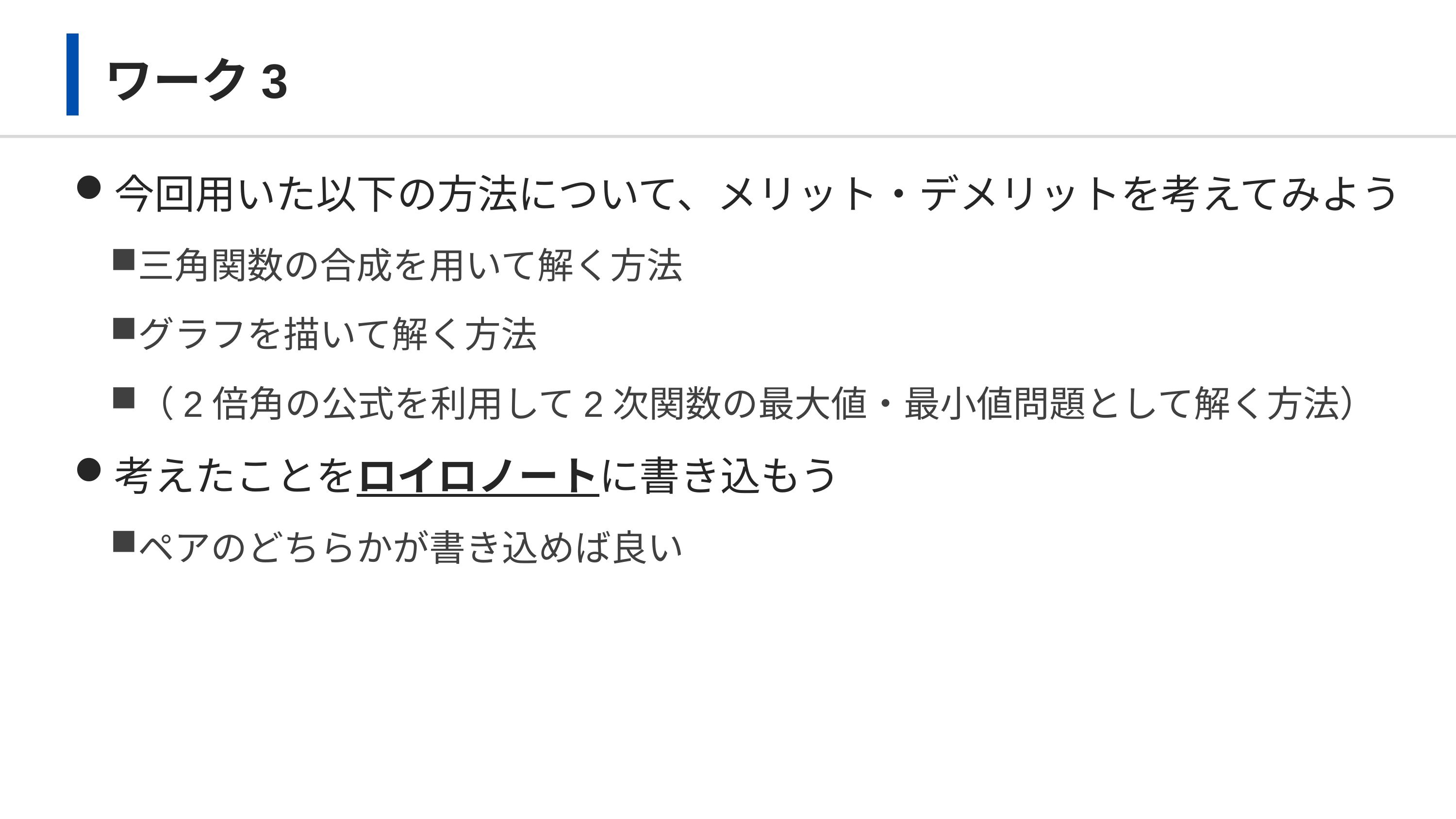

# ワーク3
今回用いた以下の方法について、メリット・デメリットを考えてみよう
三角関数の合成を用いて解く方法
グラフを描いて解く方法
（2倍角の公式を利用して2次関数の最大値・最小値問題として解く方法）
考えたことをロイロノートに書き込もう
ペアのどちらかが書き込めば良い